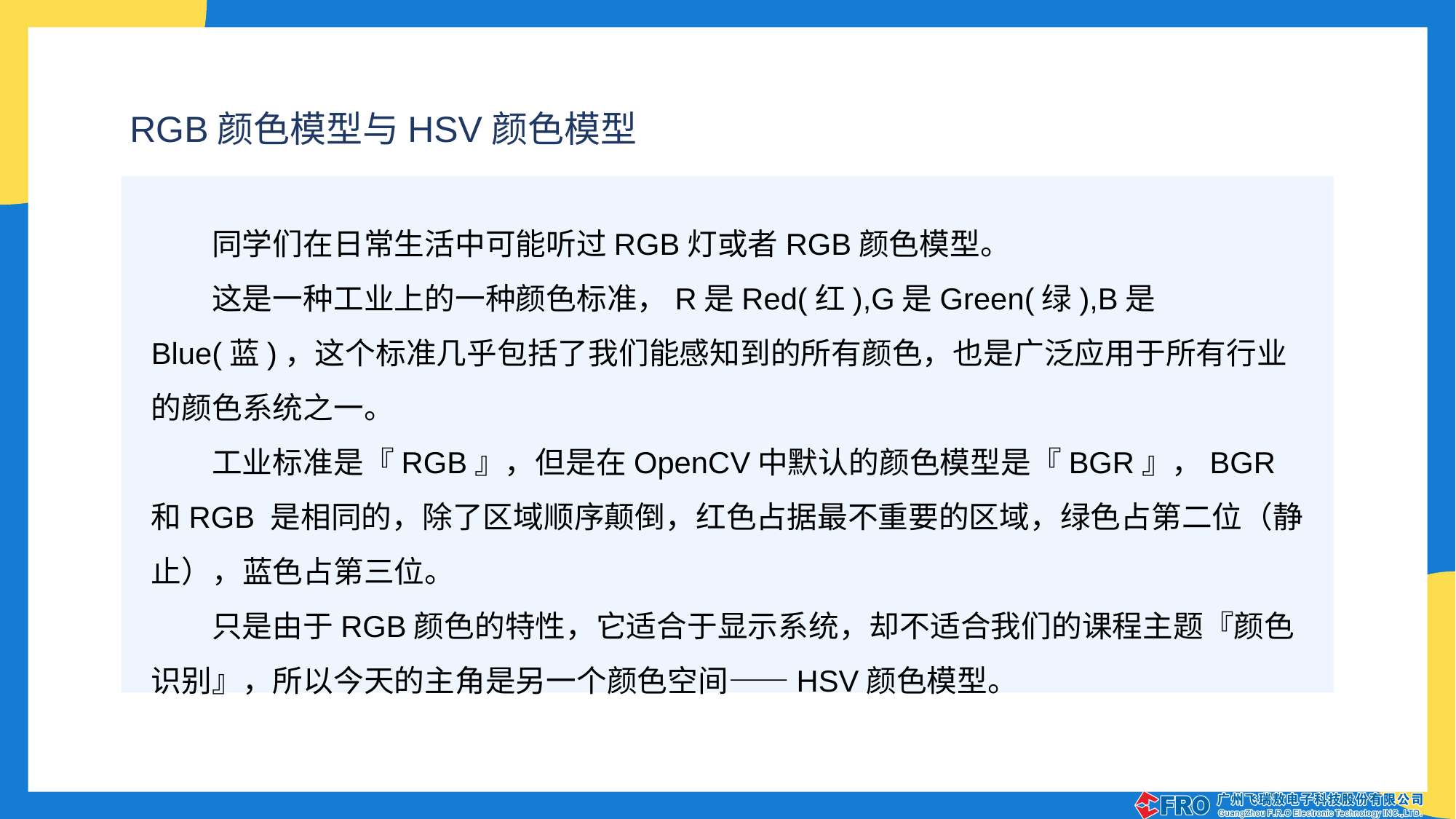

RGB颜色模型与HSV颜色模型
同学们在日常生活中可能听过RGB灯或者RGB颜色模型。
这是一种工业上的一种颜色标准，R是Red(红),G是Green(绿),B是Blue(蓝)，这个标准几乎包括了我们能感知到的所有颜色，也是广泛应用于所有行业的颜色系统之一。
工业标准是『RGB』，但是在OpenCV中默认的颜色模型是『BGR』，BGR和RGB 是相同的，除了区域顺序颠倒，红色占据最不重要的区域，绿色占第二位（静止），蓝色占第三位。
只是由于RGB颜色的特性，它适合于显示系统，却不适合我们的课程主题『颜色识别』，所以今天的主角是另一个颜色空间——HSV颜色模型。